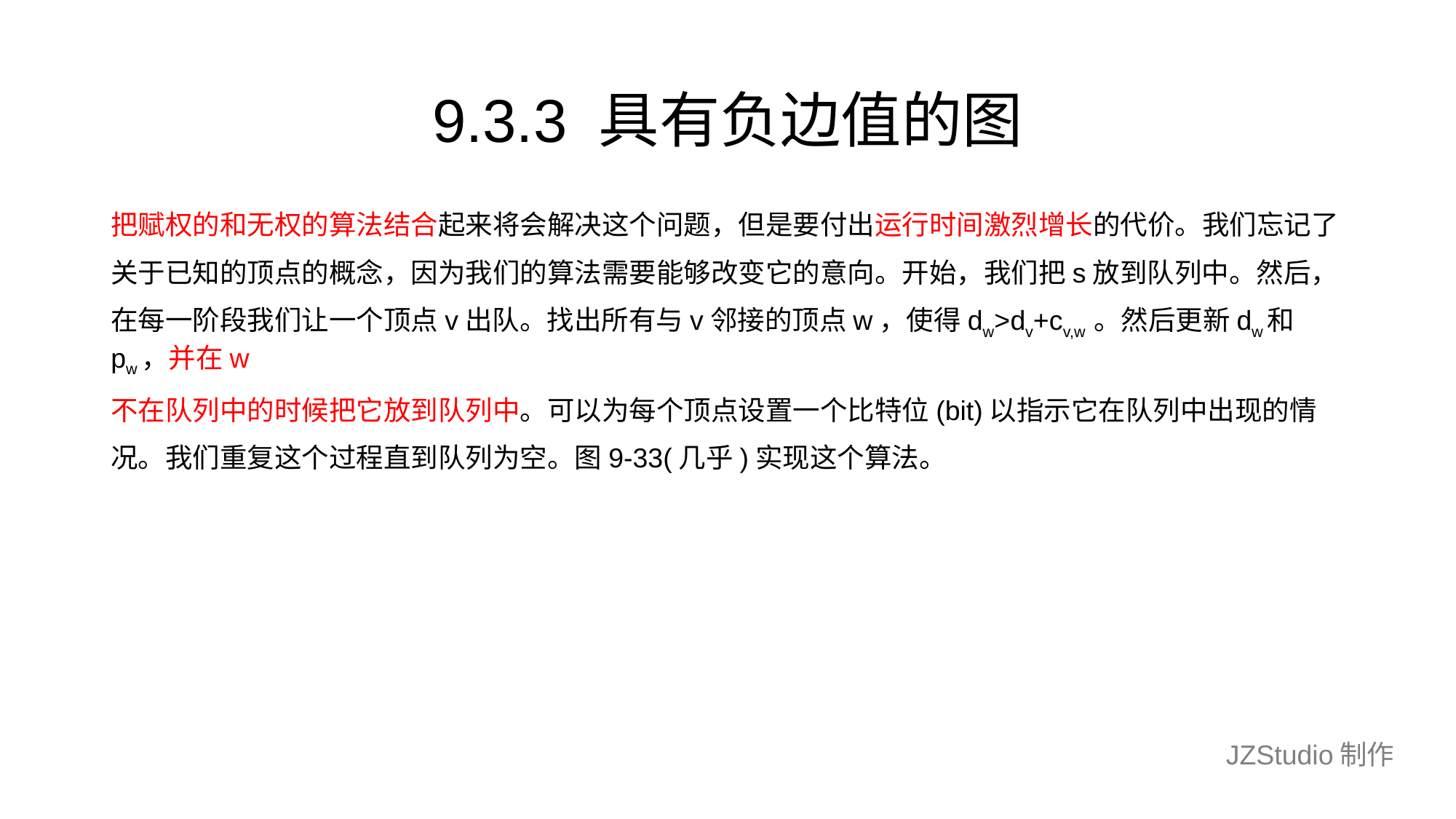

# 9.3.3 具有负边值的图
把赋权的和无权的算法结合起来将会解决这个问题，但是要付出运行时间激烈增长的代价。我们忘记了
关于已知的顶点的概念，因为我们的算法需要能够改变它的意向。开始，我们把s放到队列中。然后，
在每一阶段我们让一个顶点v出队。找出所有与v邻接的顶点w，使得dw>dv+cv,w 。然后更新dw和pw，并在w
不在队列中的时候把它放到队列中。可以为每个顶点设置一个比特位(bit)以指示它在队列中出现的情
况。我们重复这个过程直到队列为空。图9-33(几乎)实现这个算法。